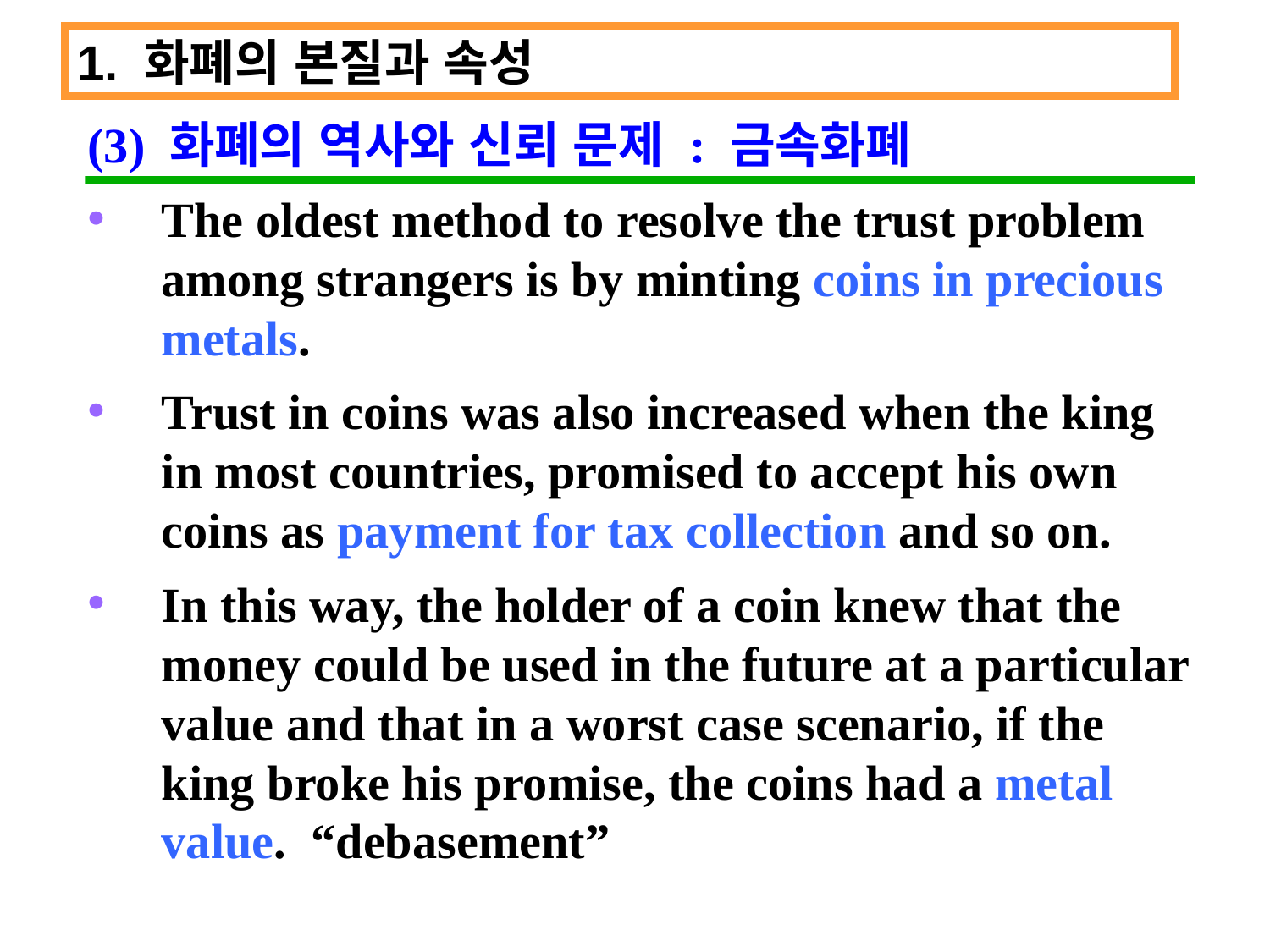

1. 화폐의 본질과 속성
(3) 화폐의 역사와 신뢰 문제 : 금속화폐
The oldest method to resolve the trust problem among strangers is by minting coins in precious metals.
Trust in coins was also increased when the king in most countries, promised to accept his own coins as payment for tax collection and so on.
In this way, the holder of a coin knew that the money could be used in the future at a particular value and that in a worst case scenario, if the king broke his promise, the coins had a metal value.  “debasement”